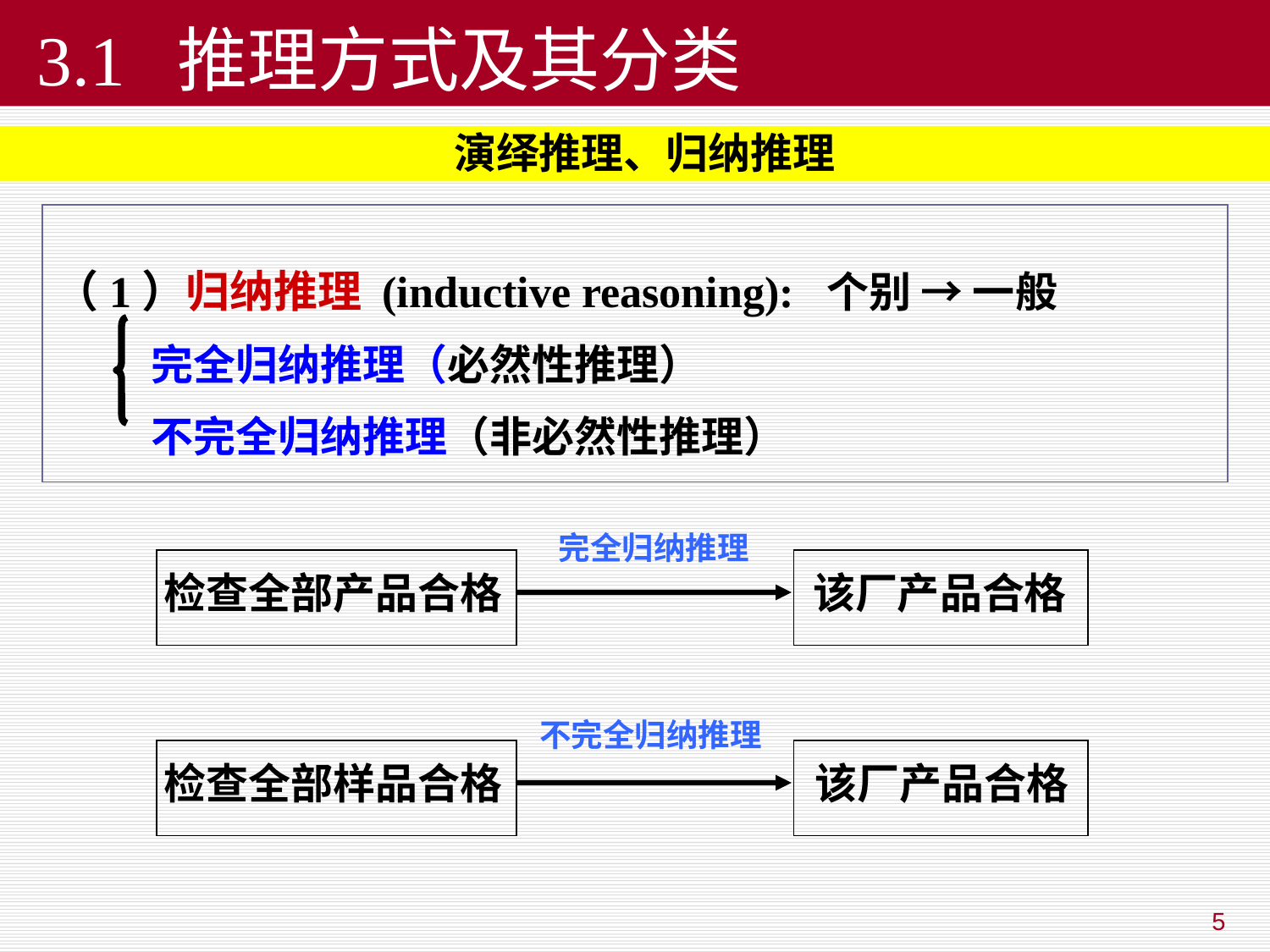

# 3.1  推理方式及其分类
 演绎推理、归纳推理

（1）归纳推理 (inductive reasoning):  个别 → 一般
         完全归纳推理（必然性推理）
         不完全归纳推理（非必然性推理）

完全归纳推理

该厂产品合格
检查全部产品合格

不完全归纳推理

该厂产品合格
检查全部样品合格

5